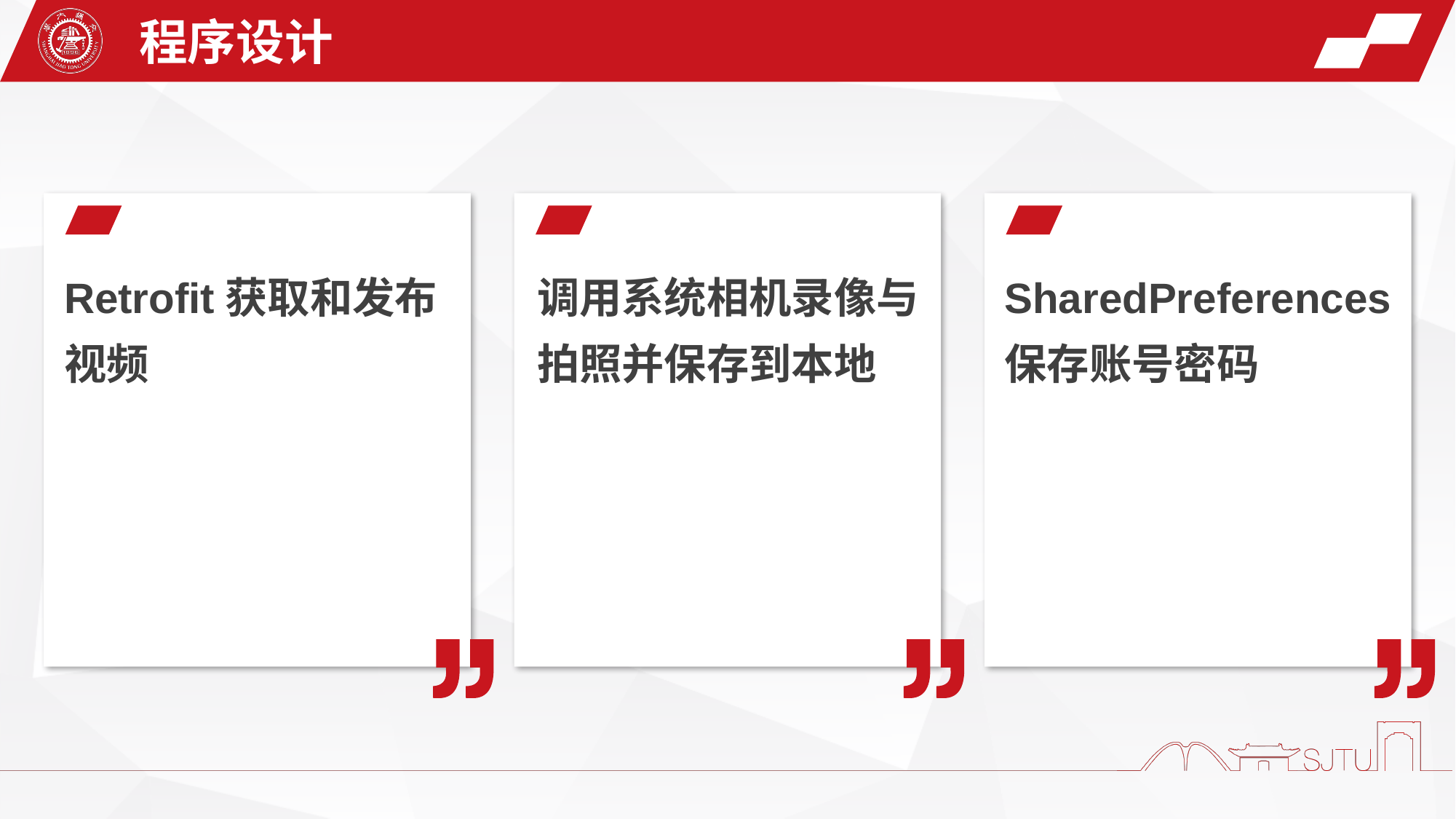

程序设计

Retrofit获取和发布视频
调用系统相机录像与拍照并保存到本地
SharedPreferences保存账号密码